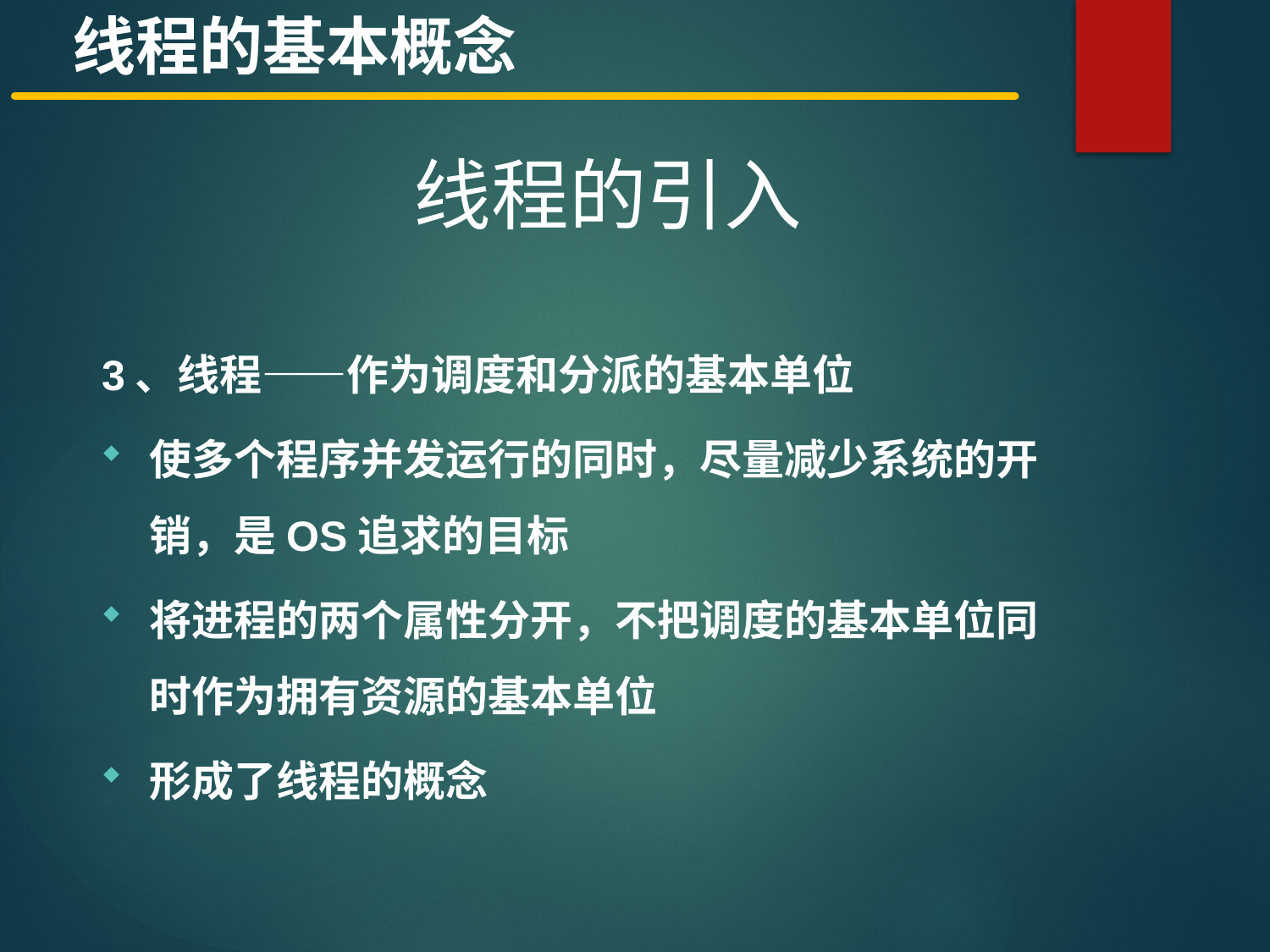

线程的基本概念
线程的引入
3、线程——作为调度和分派的基本单位
使多个程序并发运行的同时，尽量减少系统的开销，是OS追求的目标
将进程的两个属性分开，不把调度的基本单位同时作为拥有资源的基本单位
形成了线程的概念